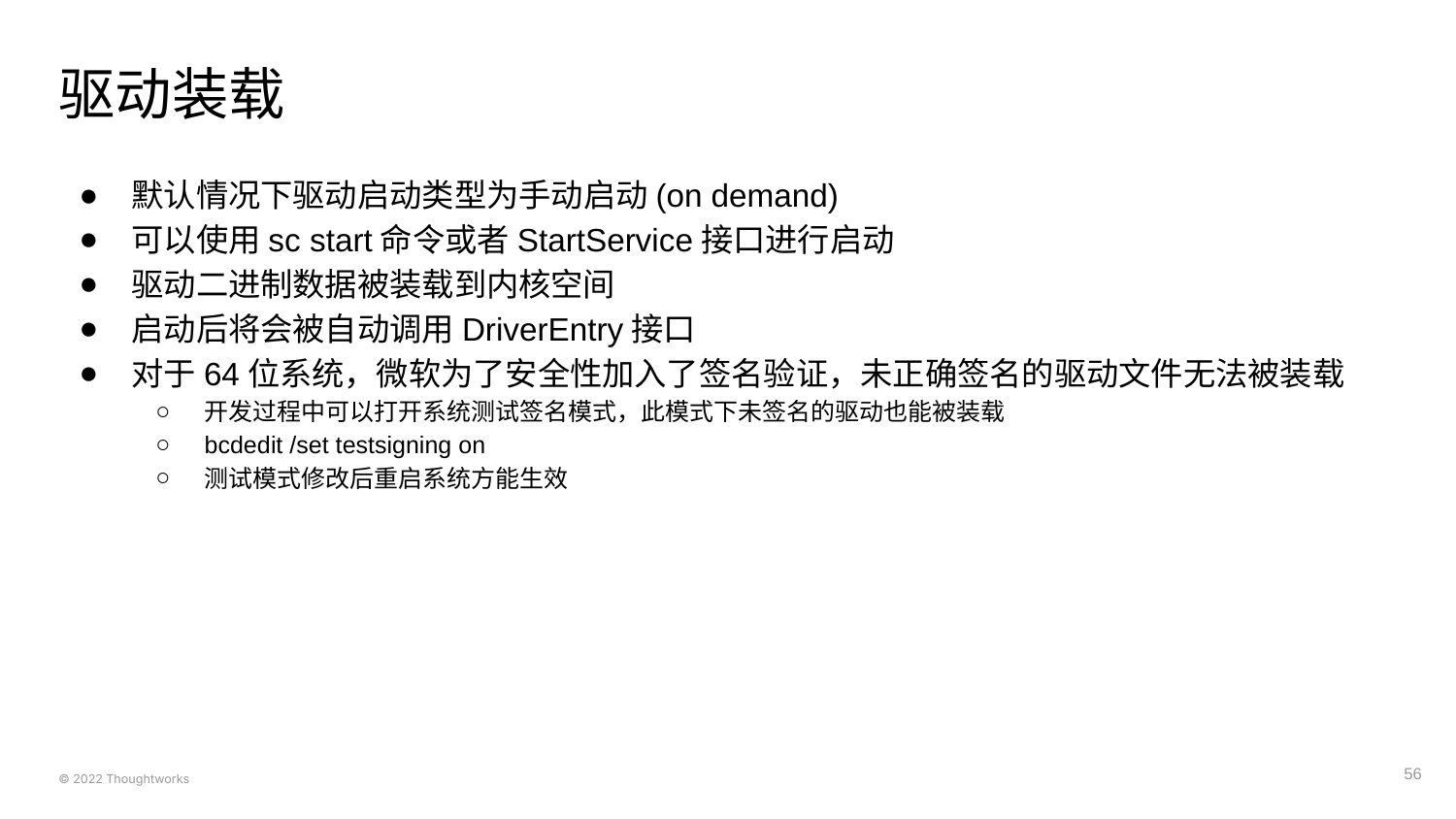

# 驱动装载
默认情况下驱动启动类型为手动启动(on demand)
可以使用sc start命令或者StartService接口进行启动
驱动二进制数据被装载到内核空间
启动后将会被自动调用DriverEntry接口
对于64位系统，微软为了安全性加入了签名验证，未正确签名的驱动文件无法被装载
开发过程中可以打开系统测试签名模式，此模式下未签名的驱动也能被装载
bcdedit /set testsigning on
测试模式修改后重启系统方能生效
56